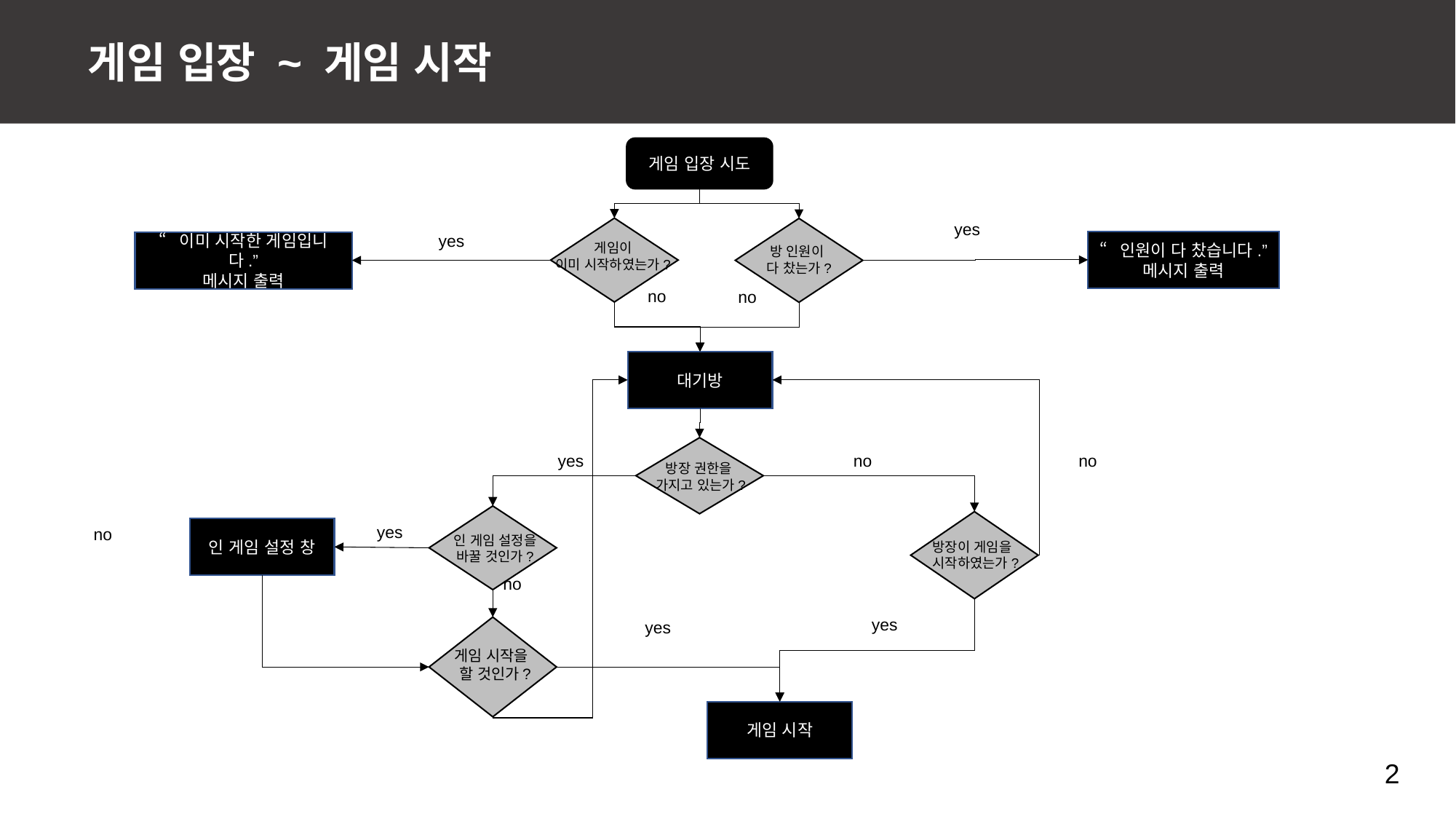

게임 입장 ~ 게임 시작
게임 입장 시도
yes

yes
“인원이 다 찼습니다.”
메시지 출력
“이미 시작한 게임입니다.”
메시지 출력
게임이
이미 시작하였는가?
방 인원이
다 찼는가?
no
no
대기방

yes
no
no
방장 권한을
가지고 있는가?

yes
no
인 게임 설정 창
인 게임 설정을
바꿀 것인가?
방장이 게임을
 시작하였는가?
no
yes
yes

게임 시작을
 할 것인가?
게임 시작
2